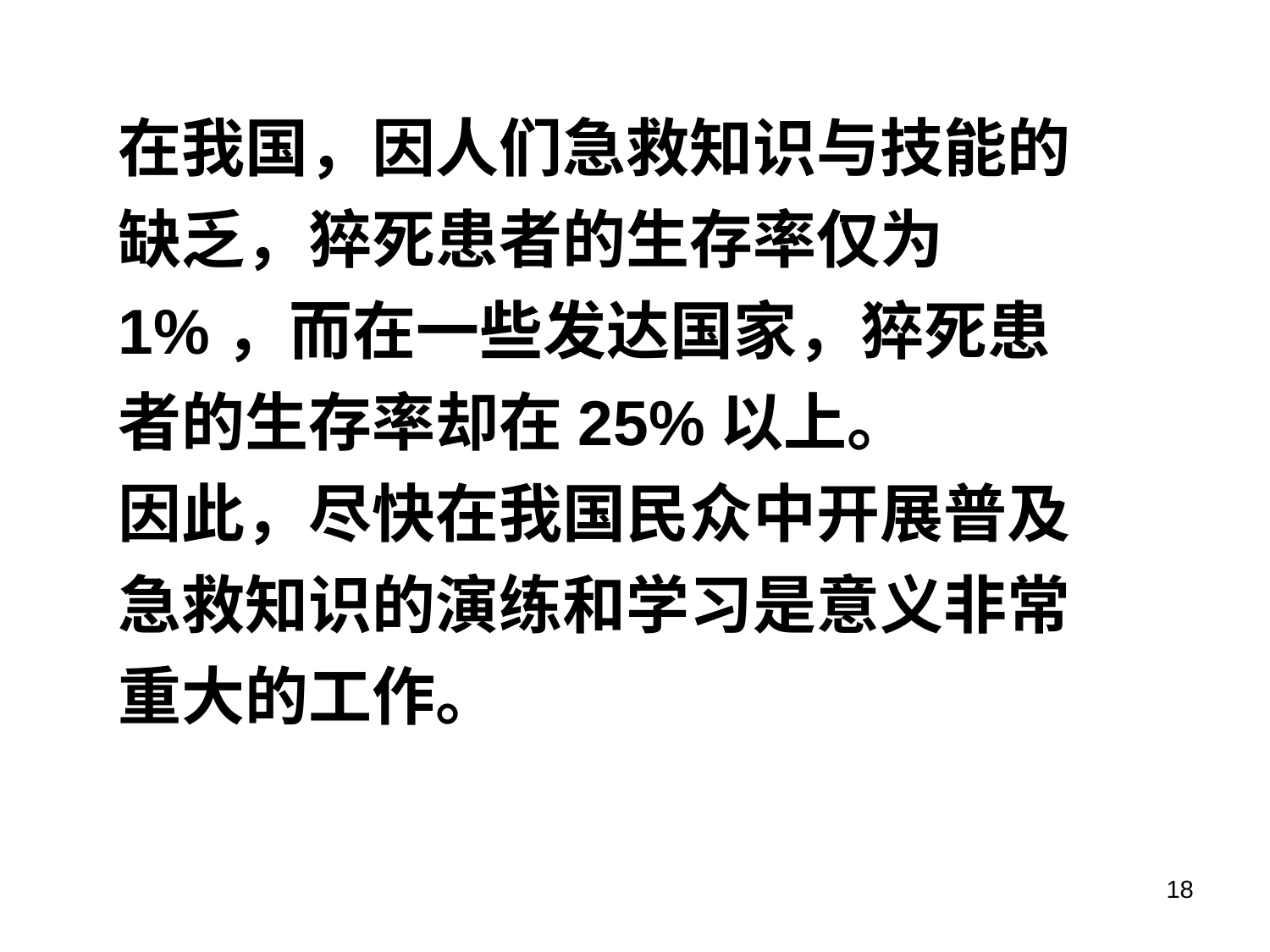

在我国，因人们急救知识与技能的缺乏，猝死患者的生存率仅为1%，而在一些发达国家，猝死患者的生存率却在25%以上。
因此，尽快在我国民众中开展普及急救知识的演练和学习是意义非常重大的工作。
#
18